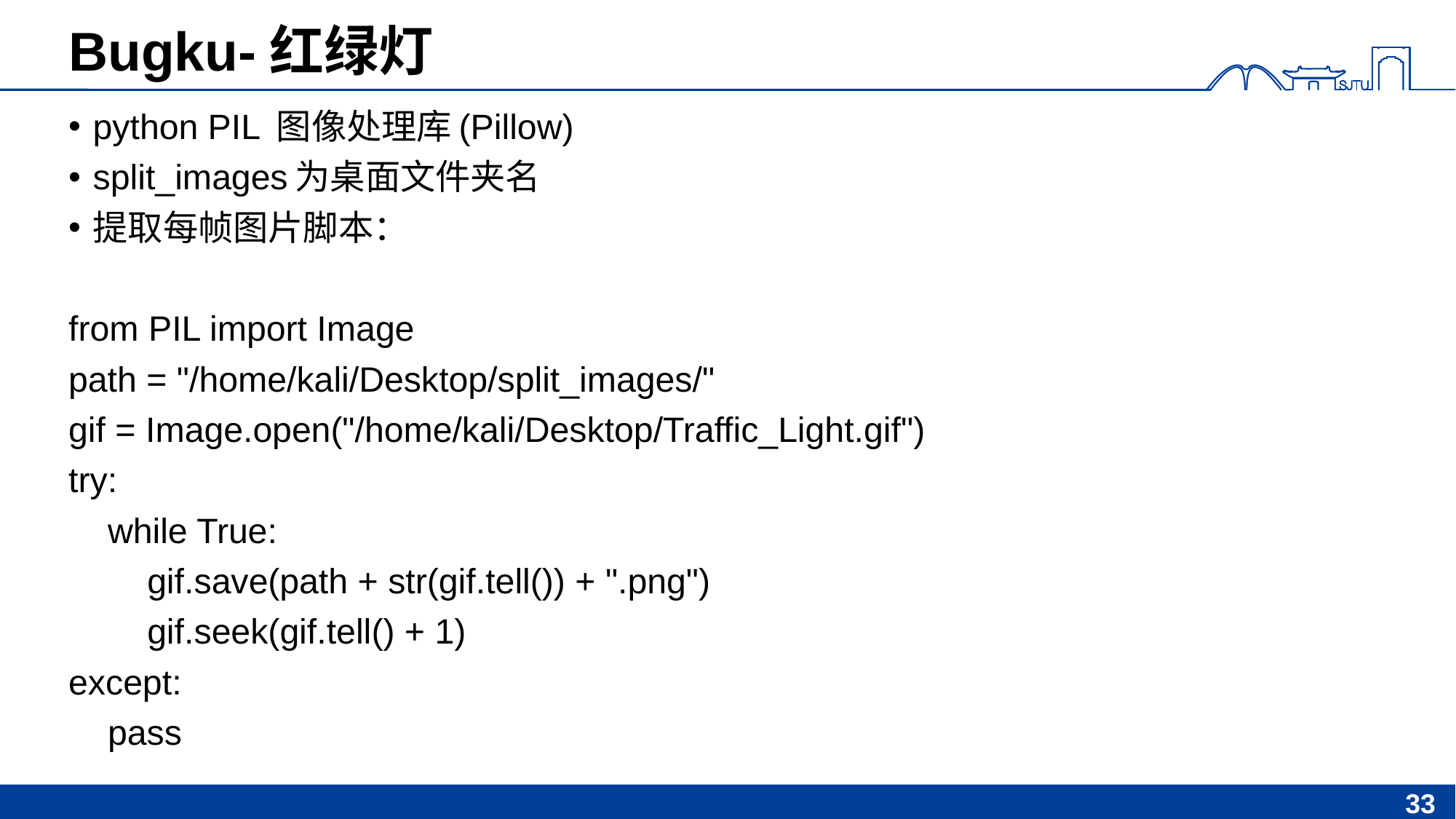

# Bugku-红绿灯

python PIL 图像处理库(Pillow)
split_images为桌面文件夹名
提取每帧图片脚本：

from PIL import Image
path = "/home/kali/Desktop/split_images/"
gif = Image.open("/home/kali/Desktop/Traffic_Light.gif")
try:
    while True:
        gif.save(path + str(gif.tell()) + ".png")
        gif.seek(gif.tell() + 1)
except:
    pass

33